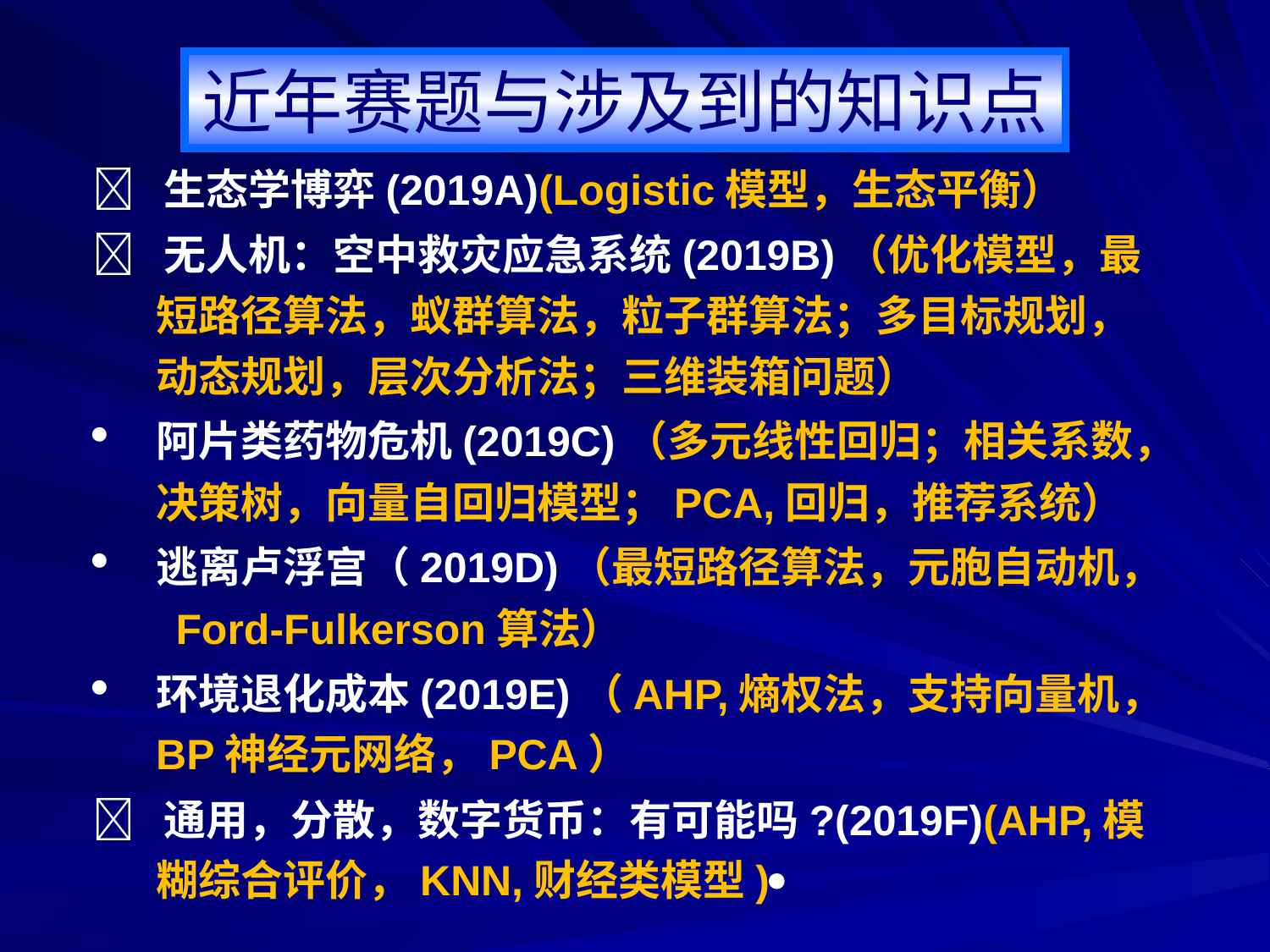

近年赛题与涉及到的知识点
•  生态学博弈(2019A)(Logistic模型，生态平衡）
•  无人机：空中救灾应急系统(2019B)（优化模型，最短路径算法，蚁群算法，粒子群算法；多目标规划，动态规划，层次分析法；三维装箱问题）
阿片类药物危机(2019C)（多元线性回归；相关系数，决策树，向量自回归模型；PCA,回归，推荐系统）
逃离卢浮宫（2019D)（最短路径算法，元胞自动机， Ford-Fulkerson算法）
环境退化成本(2019E)（AHP,熵权法，支持向量机，BP神经元网络，PCA）
•  通用，分散，数字货币：有可能吗?(2019F)(AHP,模糊综合评价，KNN,财经类模型)•